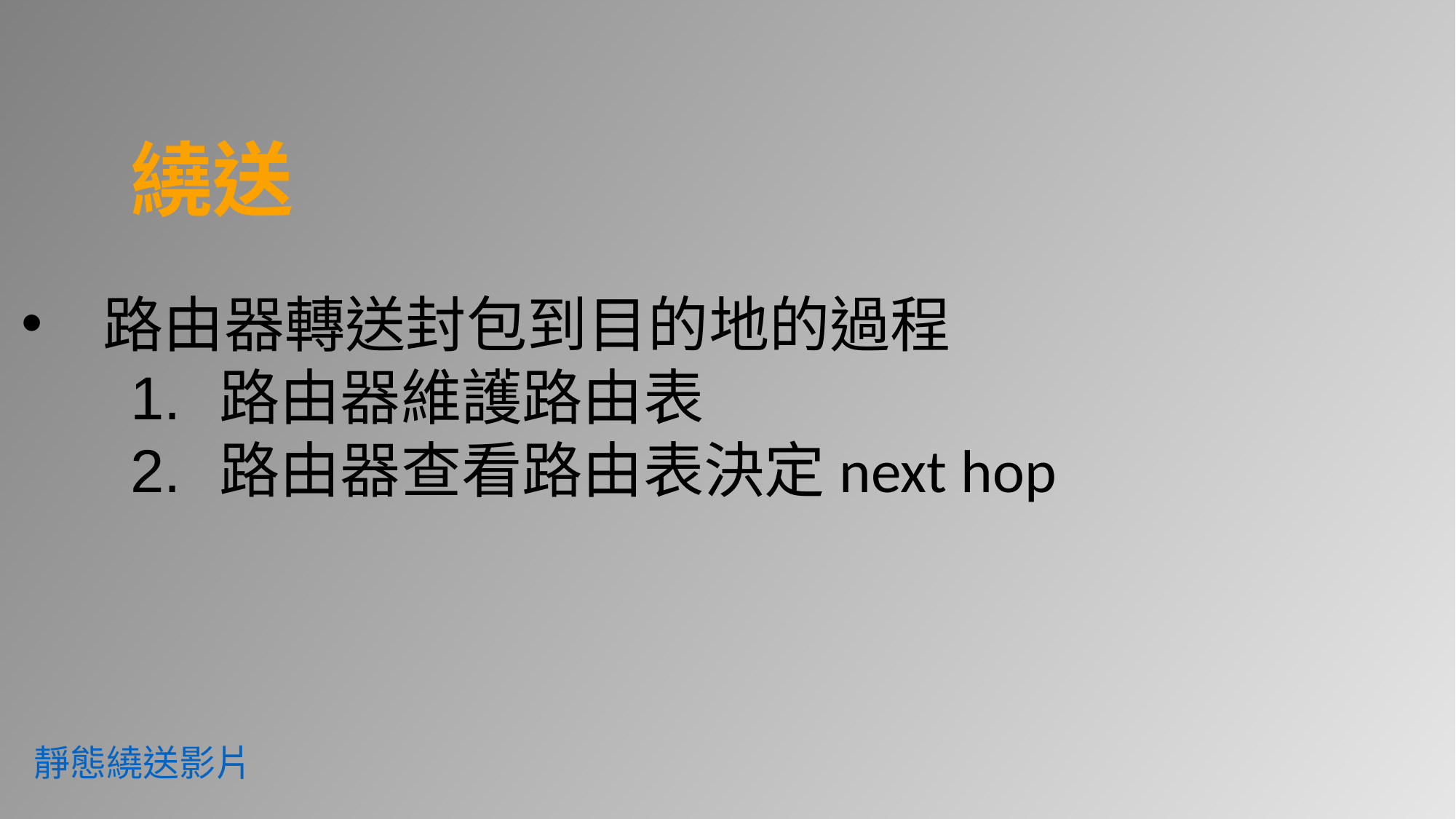

繞送
路由器轉送封包到目的地的過程
路由器維護路由表
路由器查看路由表決定next hop

靜態繞送影片